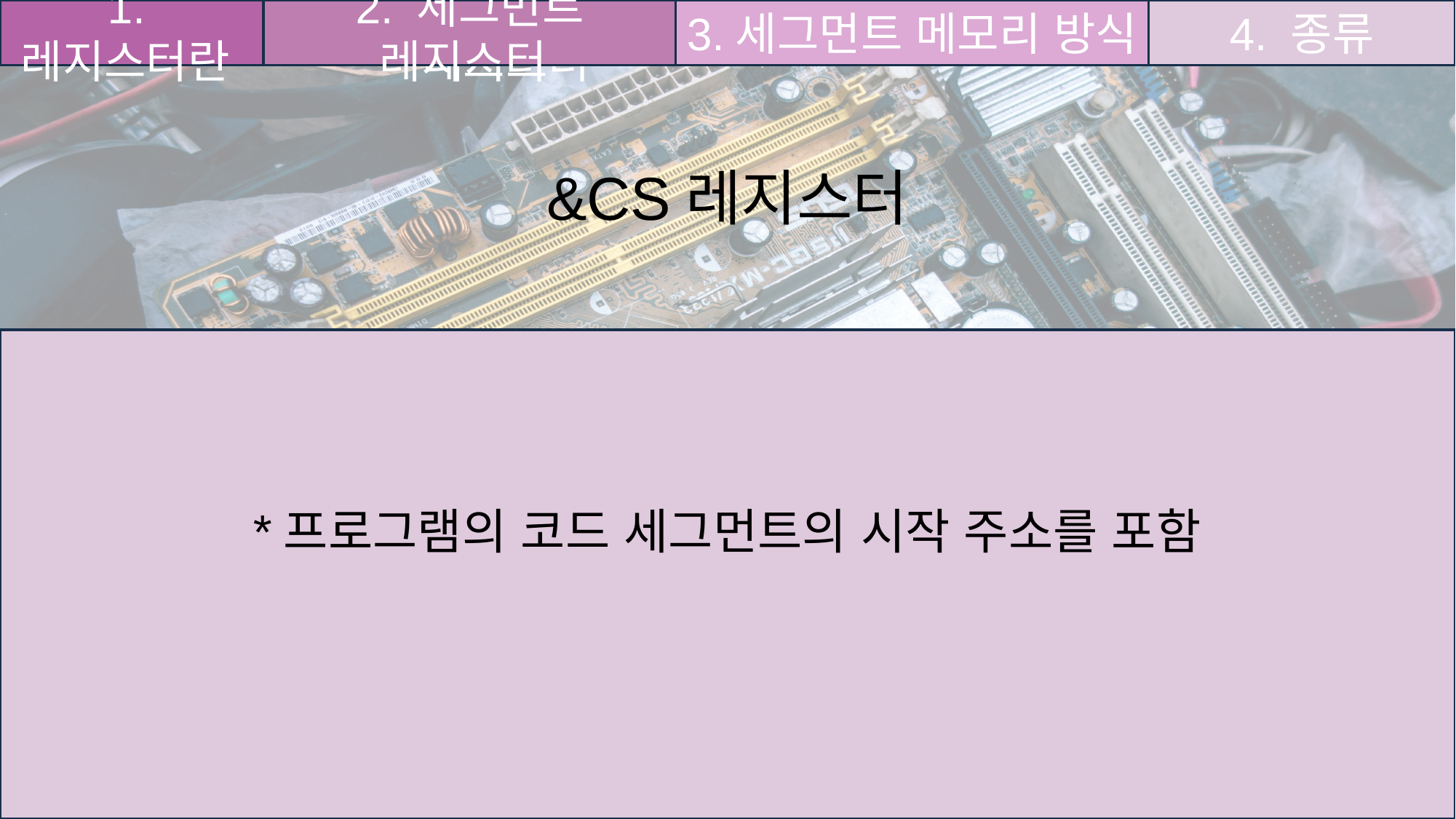

1.레지스터란
1.레지스터란
2. 세그먼트 레지스터
2. 세그먼트 레지스터
3.세그먼트 메모리 방식
4. 종류
&CS레지스터

*프로그램의 코드 세그먼트의 시작 주소를 포함